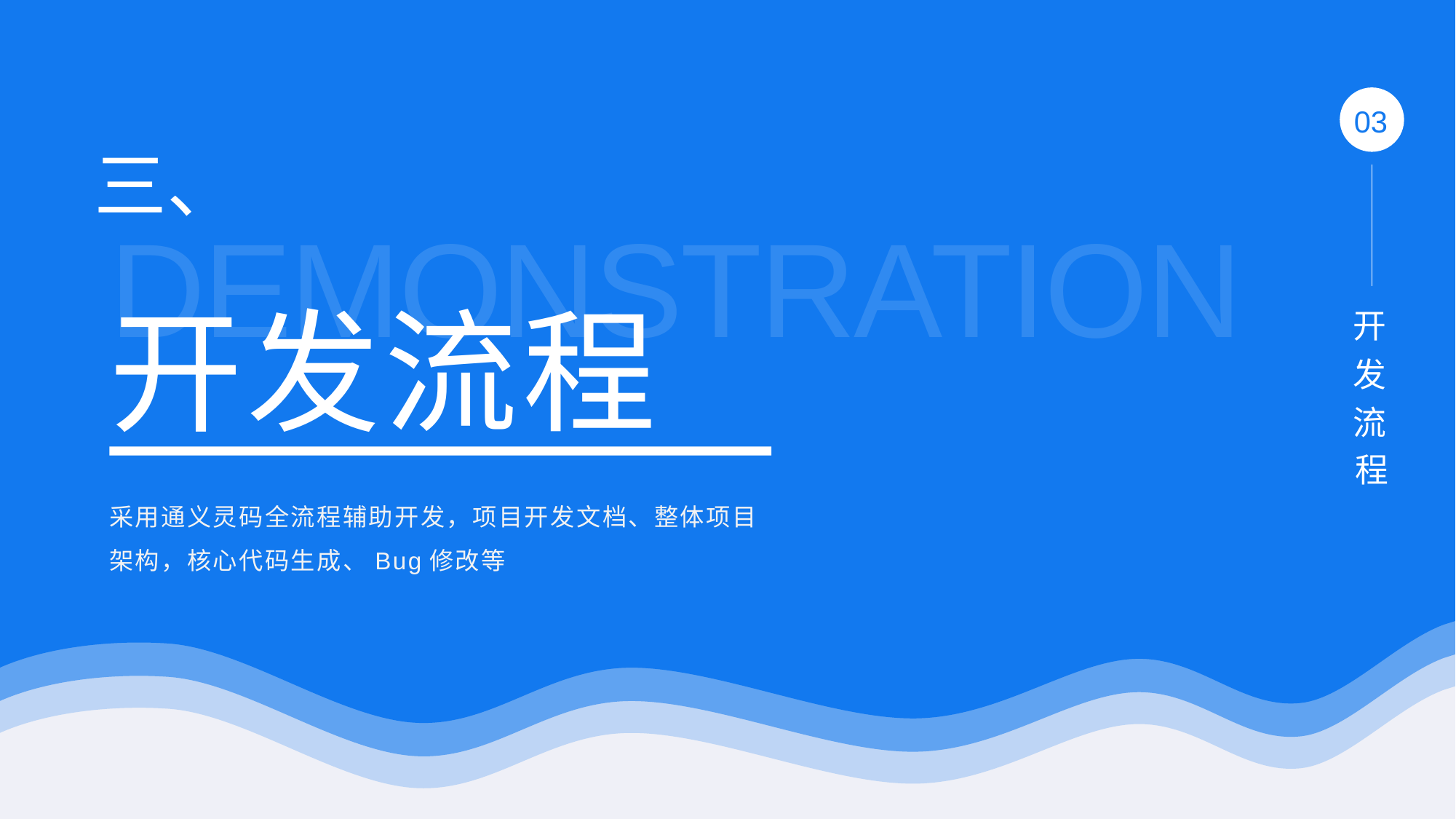

03
三、
DEMONSTRATION
开发流程
开发流程

采用通义灵码全流程辅助开发，项目开发文档、整体项目架构，核心代码生成、Bug修改等